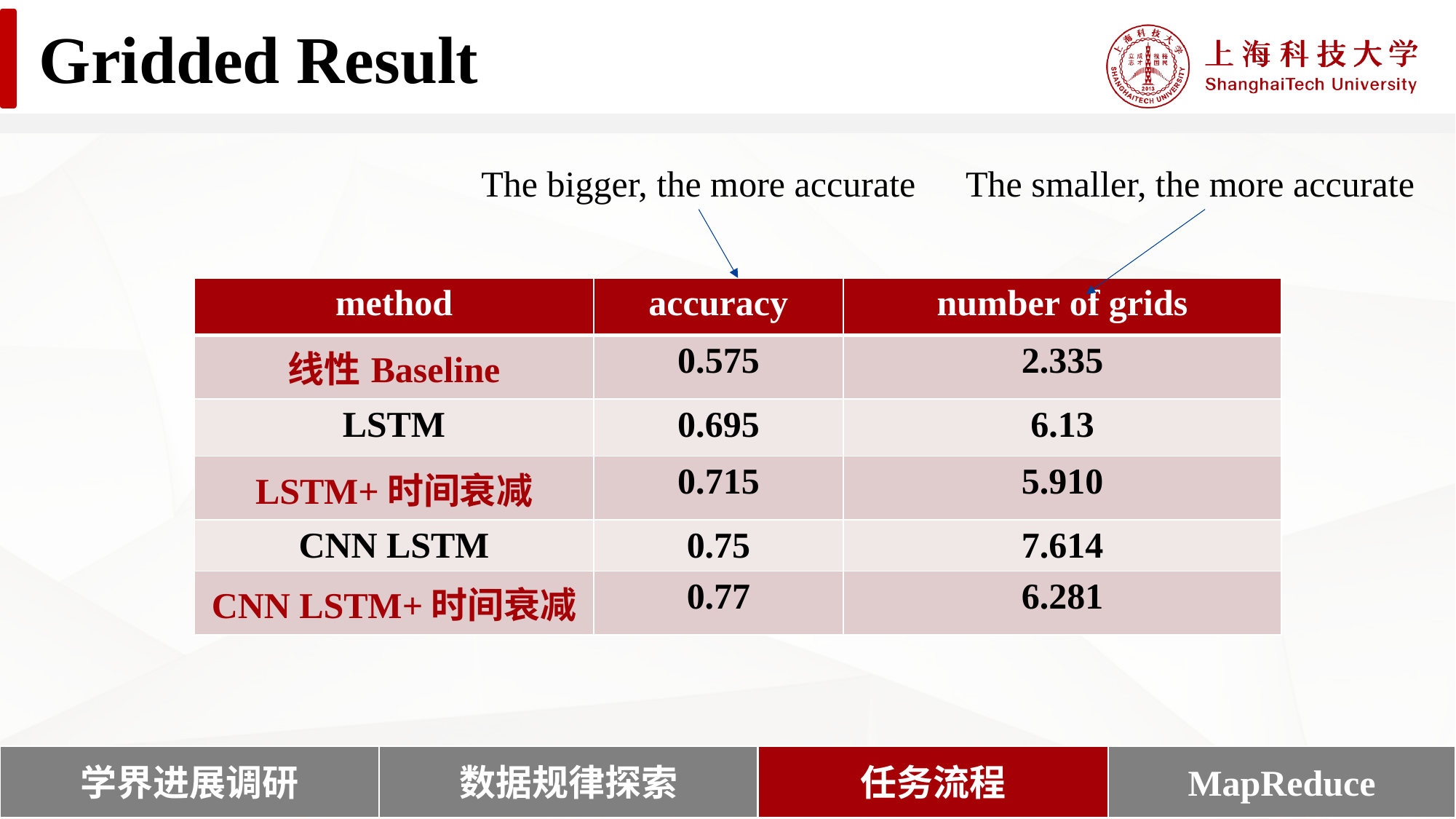

Gridded Result
The bigger, the more accurate
The smaller, the more accurate
| method | accuracy | number of grids |
| --- | --- | --- |
| 线性Baseline | 0.575 | 2.335 |
| LSTM | 0.695 | 6.13 |
| LSTM+时间衰减 | 0.715 | 5.910 |
| CNN LSTM | 0.75 | 7.614 |
| CNN LSTM+时间衰减 | 0.77 | 6.281 |
学界进展调研
数据规律探索
MapReduce
任务流程